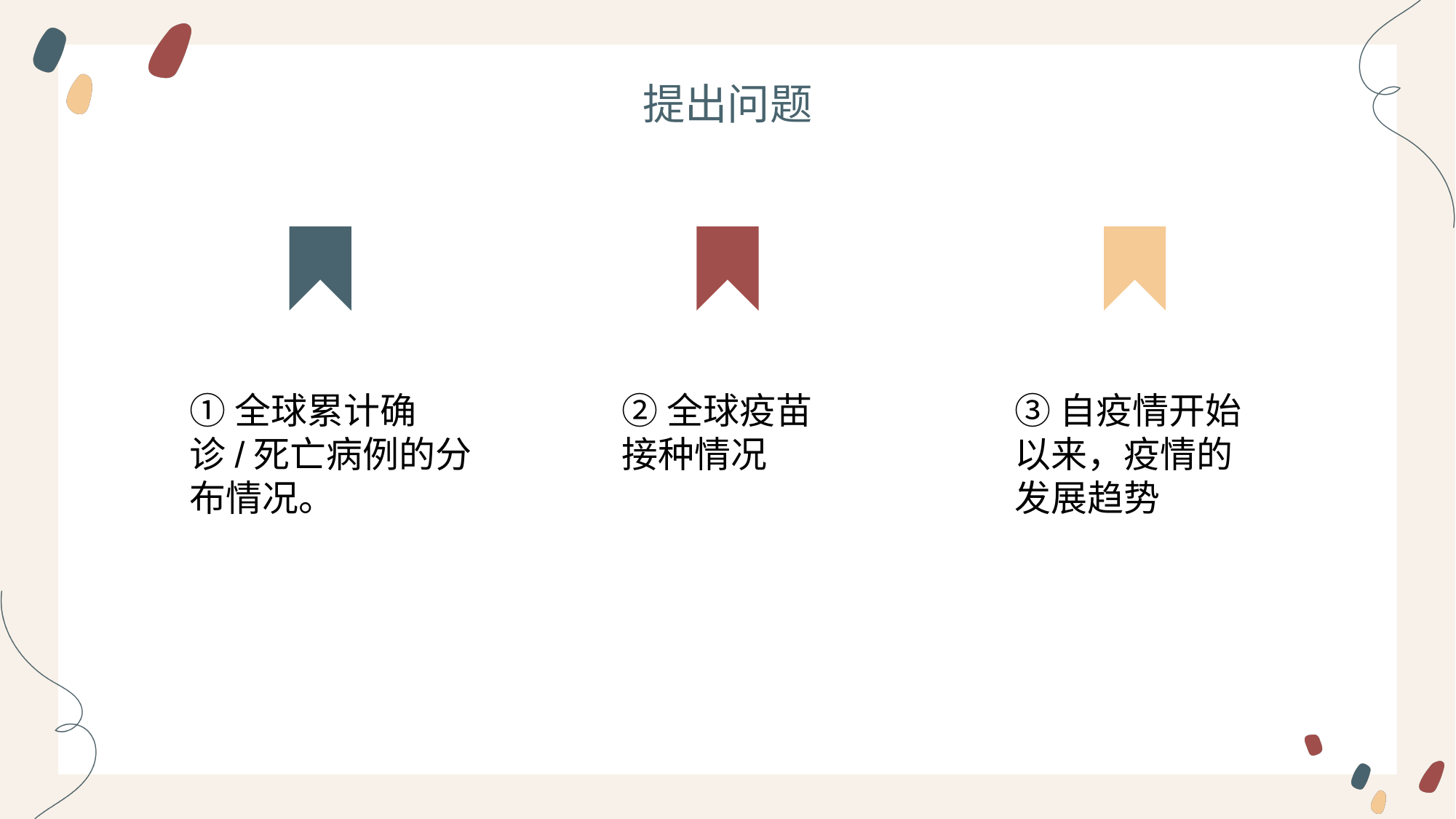

提出问题

①全球累计确诊/死亡病例的分布情况。

②全球疫苗接种情况

③自疫情开始以来，疫情的发展趋势